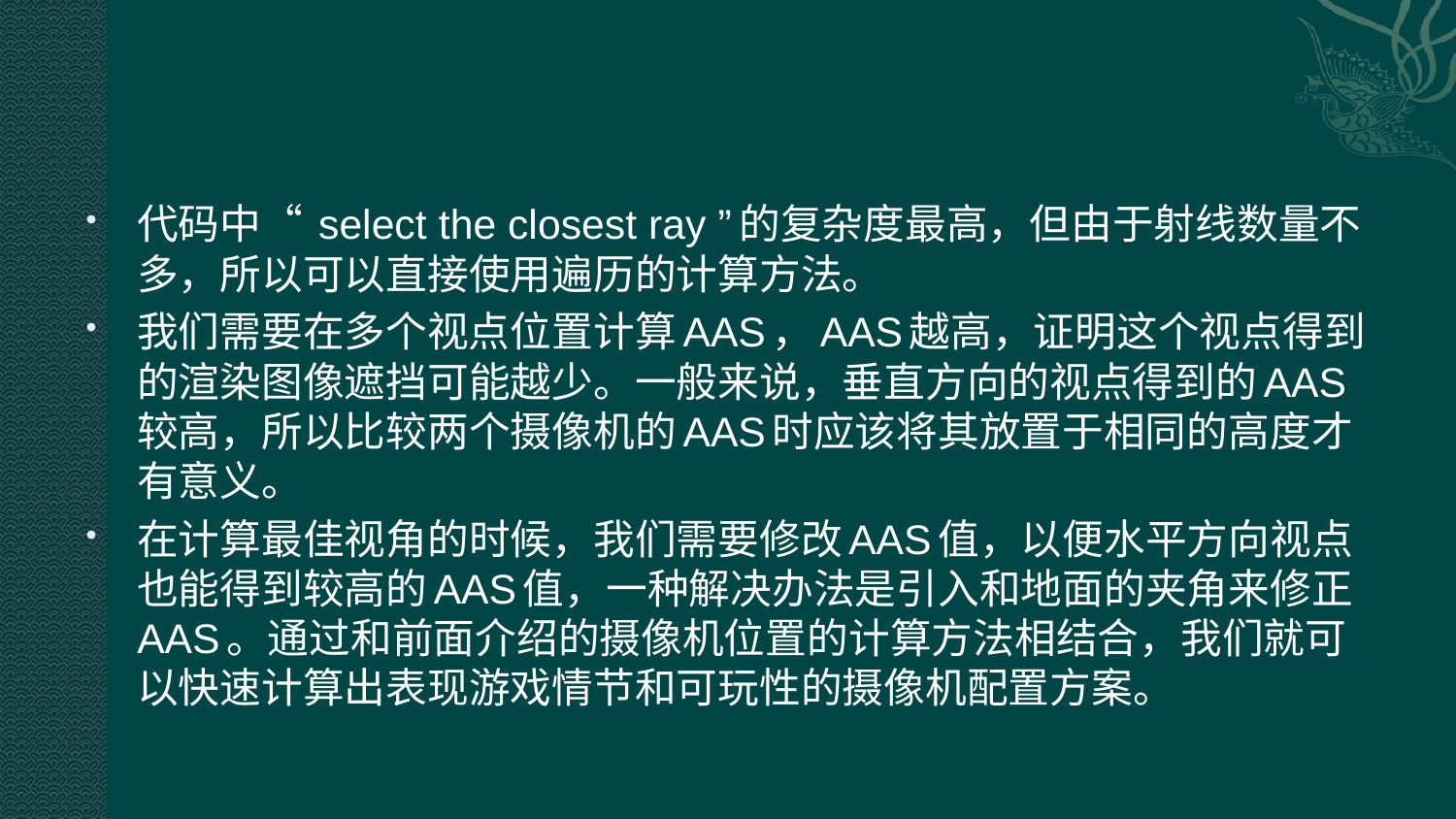

#
代码中“ select the closest ray ”的复杂度最高，但由于射线数量不多，所以可以直接使用遍历的计算方法。
我们需要在多个视点位置计算AAS，AAS越高，证明这个视点得到的渲染图像遮挡可能越少。一般来说，垂直方向的视点得到的AAS较高，所以比较两个摄像机的AAS时应该将其放置于相同的高度才有意义。
在计算最佳视角的时候，我们需要修改AAS值，以便水平方向视点也能得到较高的AAS值，一种解决办法是引入和地面的夹角来修正AAS。通过和前面介绍的摄像机位置的计算方法相结合，我们就可以快速计算出表现游戏情节和可玩性的摄像机配置方案。